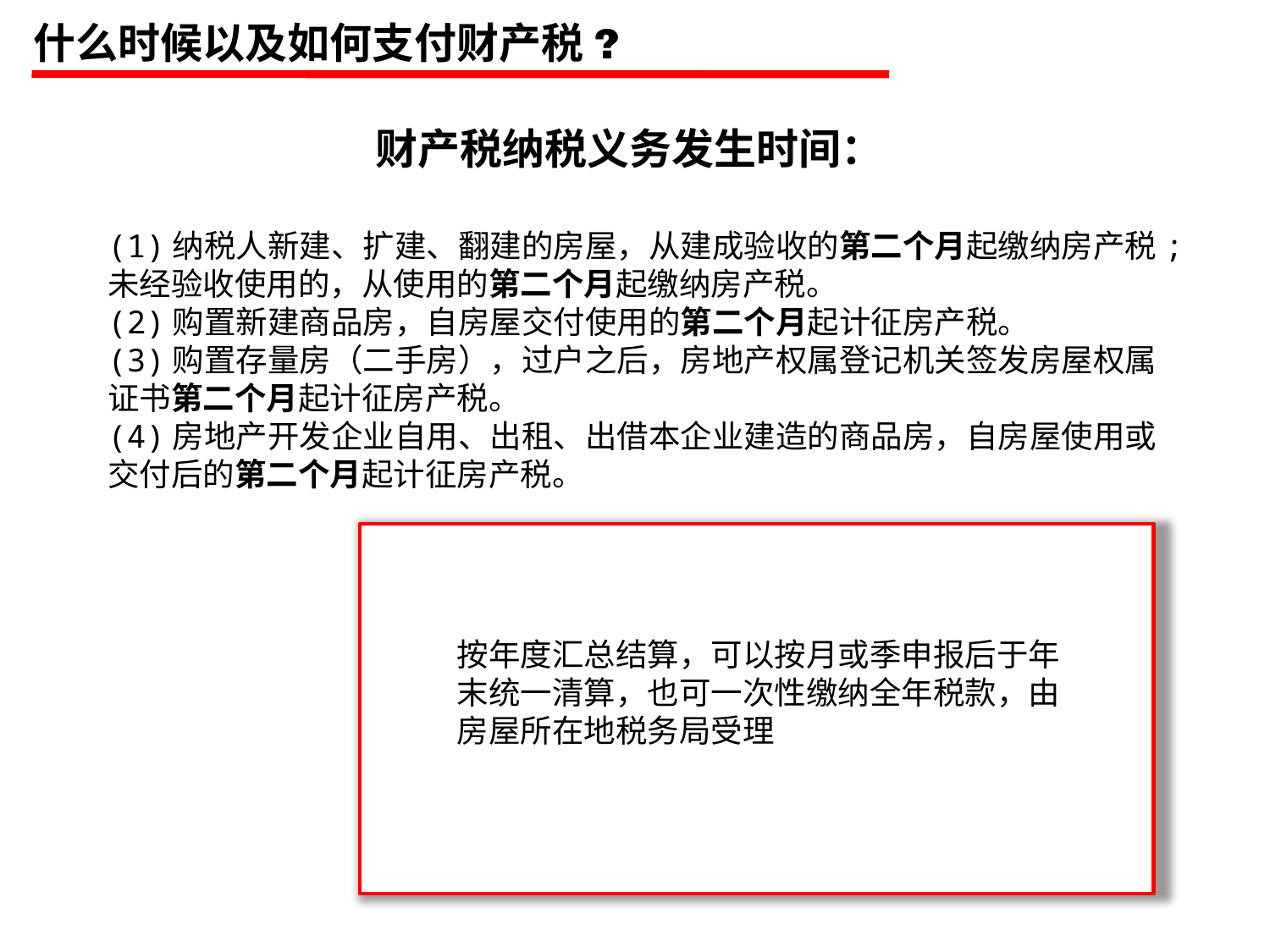

什么时候以及如何支付财产税?
财产税纳税义务发生时间：
(1)纳税人新建、扩建、翻建的房屋，从建成验收的第二个月起缴纳房产税;未经验收使用的，从使用的第二个月起缴纳房产税。
(2)购置新建商品房，自房屋交付使用的第二个月起计征房产税。
(3)购置存量房（二手房），过户之后，房地产权属登记机关签发房屋权属证书第二个月起计征房产税。
(4)房地产开发企业自用、出租、出借本企业建造的商品房，自房屋使用或交付后的第二个月起计征房产税。

按年度汇总结算，可以按月或季申报后于年末统一清算，也可一次性缴纳全年税款，由房屋所在地税务局受理